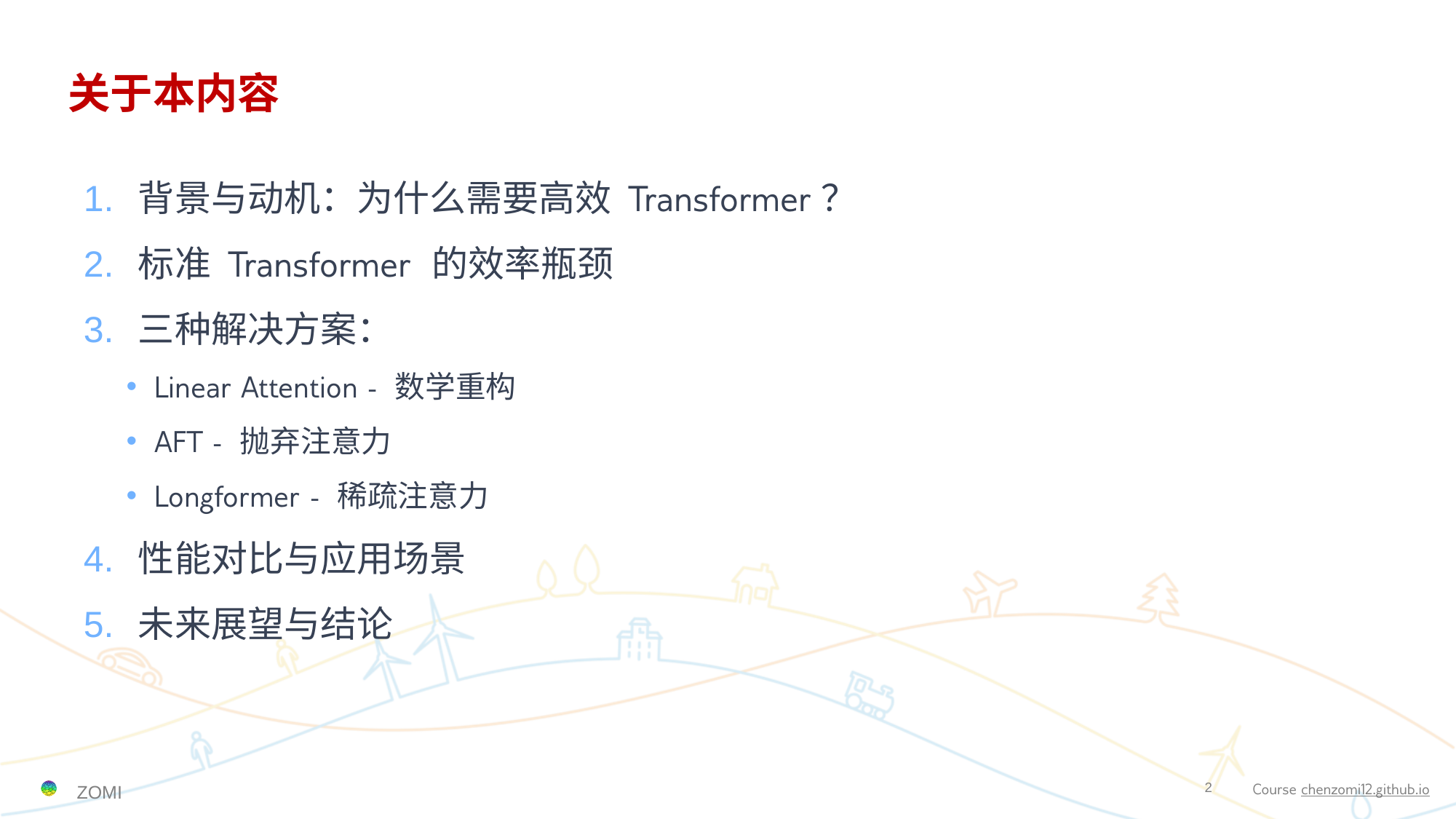

# 关于本内容

背景与动机：为什么需要高效 Transformer？
标准 Transformer 的效率瓶颈
三种解决方案：
Linear Attention - 数学重构
AFT - 抛弃注意力
Longformer - 稀疏注意力
性能对比与应用场景
未来展望与结论